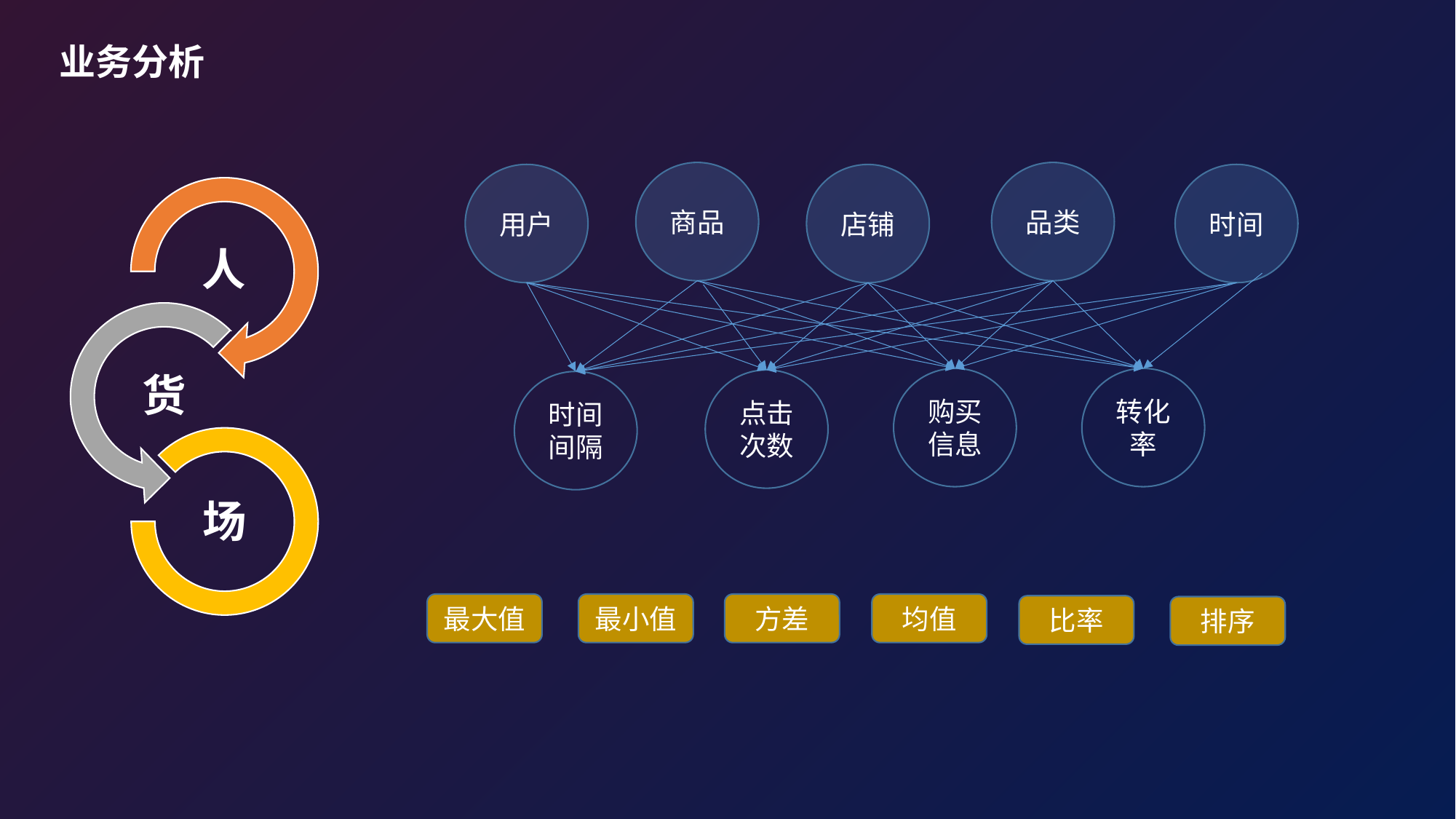

业务分析
人
货
场
商品
品类
用户
时间
店铺
购买信息
转化率
点击次数
时间间隔
最大值
最小值
方差
均值
比率
排序